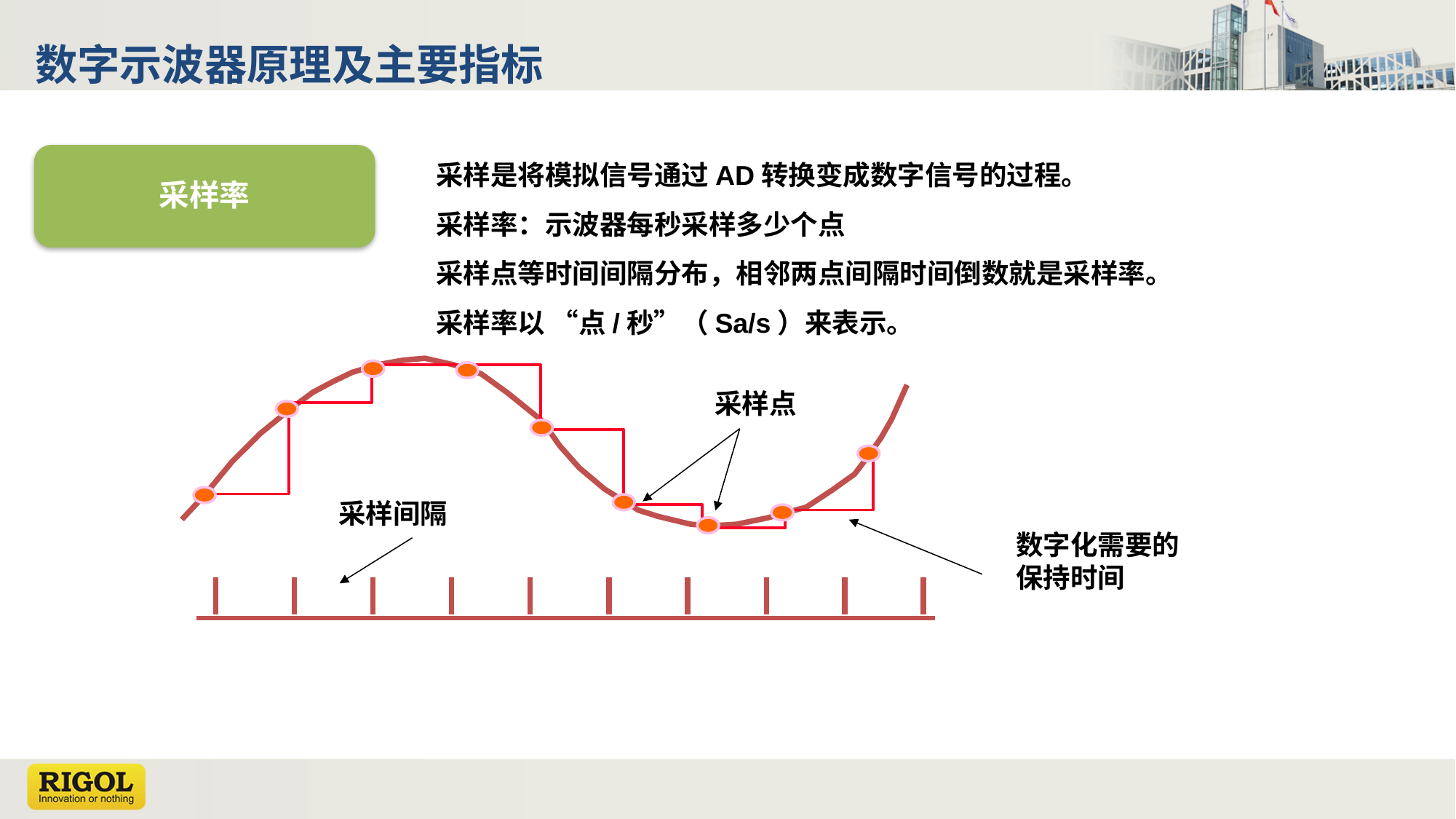

数字示波器原理及主要指标
采样是将模拟信号通过AD转换变成数字信号的过程。
采样率：示波器每秒采样多少个点
采样点等时间间隔分布，相邻两点间隔时间倒数就是采样率。
采样率以 “点/秒”（Sa/s）来表示。

采样率

采样点

采样间隔

数字化需要的
保持时间